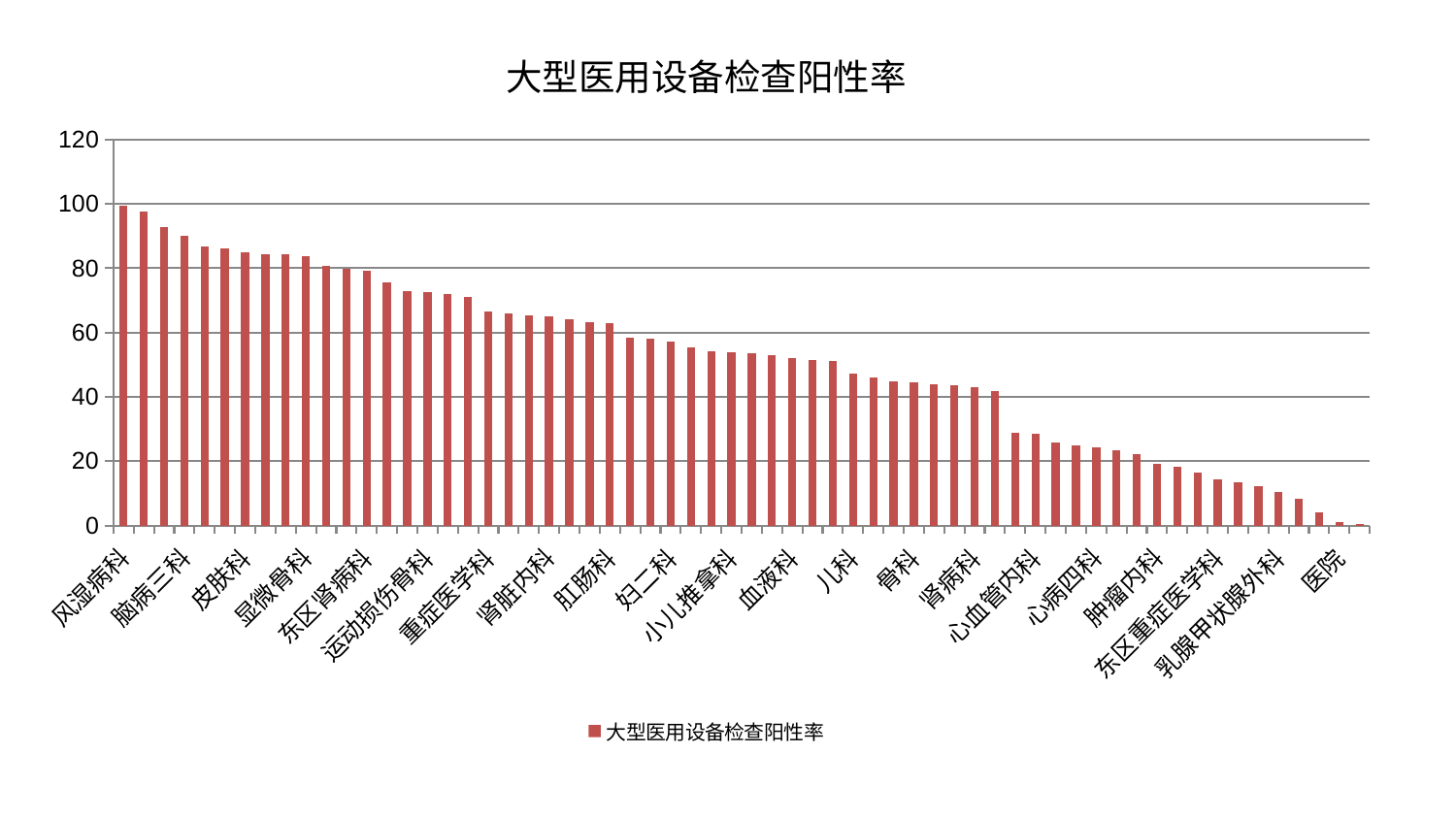

### Chart: 大型医用设备检查阳性率

| Category | 大型医用设备检查阳性率 |
|---|---|
| 风湿病科 | 99.45198610146657 |
| 脑病二科 | 97.58558067332376 |
| 产科 | 92.79511153160709 |
| 脑病三科 | 90.13581589577069 |
| 妇科妇二科合并 | 86.8167297872103 |
| 中医经典科 | 86.08465874353894 |
| 皮肤科 | 85.09373096360345 |
| 康复科 | 84.48317640952618 |
| 中医外治中心 | 84.38164265815833 |
| 显微骨科 | 83.65073857809955 |
| 身心医学科 | 80.6028284820003 |
| 男科 | 79.82740382123978 |
| 东区肾病科 | 79.21487587185626 |
| 心病二科 | 75.56568365656793 |
| 眼科 | 72.96417403891469 |
| 运动损伤骨科 | 72.67470847260935 |
| 关节骨科 | 72.03437151434997 |
| 美容皮肤科 | 70.97433707847807 |
| 重症医学科 | 66.64858316521187 |
| 综合内科 | 65.8802596873993 |
| 神经内科 | 65.34332202319165 |
| 肾脏内科 | 65.05369773861875 |
| 创伤骨科 | 64.23526328606253 |
| 耳鼻喉科 | 63.177514841822926 |
| 肛肠科 | 62.82814617420056 |
| 呼吸内科 | 58.469511479878044 |
| 推拿科 | 58.181486030964514 |
| 妇二科 | 57.32975012986052 |
| 口腔科 | 55.310069376671066 |
| 心病三科 | 54.18097968757563 |
| 小儿推拿科 | 53.73419524670546 |
| 肝胆外科 | 53.530433989050174 |
| 微创骨科 | 52.82478224030105 |
| 血液科 | 52.09843250488599 |
| 老年医学科 | 51.53355566108364 |
| 妇科 | 51.299510040269645 |
| 儿科 | 47.12155610171922 |
| 神经外科 | 45.904362620926634 |
| 心病一科 | 44.8418474191993 |
| 骨科 | 44.616608951791314 |
| 针灸科 | 43.89546410391396 |
| 西区重症医学科 | 43.705725310364144 |
| 肾病科 | 42.94133147200776 |
| 周围血管科 | 41.79081516878007 |
| 内分泌科 | 28.7241877463156 |
| 心血管内科 | 28.650363023332993 |
| 小儿骨科 | 25.79487118393644 |
| 脑病一科 | 24.83777552512212 |
| 心病四科 | 24.21035851689599 |
| 胸外科 | 23.26206355444267 |
| 肝病科 | 22.258272037350423 |
| 肿瘤内科 | 19.044363950655786 |
| 脾胃科消化科合并 | 18.12825553651556 |
| 消化内科 | 16.32824643258852 |
| 东区重症医学科 | 14.258656538296233 |
| 治未病中心 | 13.405772084076206 |
| 脊柱骨科 | 12.169961129144479 |
| 乳腺甲状腺外科 | 10.285616829403166 |
| 普通外科 | 8.375238646089066 |
| 脾胃病科 | 4.181381203968848 |
| 医院 | 0.9486 |
| 泌尿外科 | 0.5978573886185945 |
155